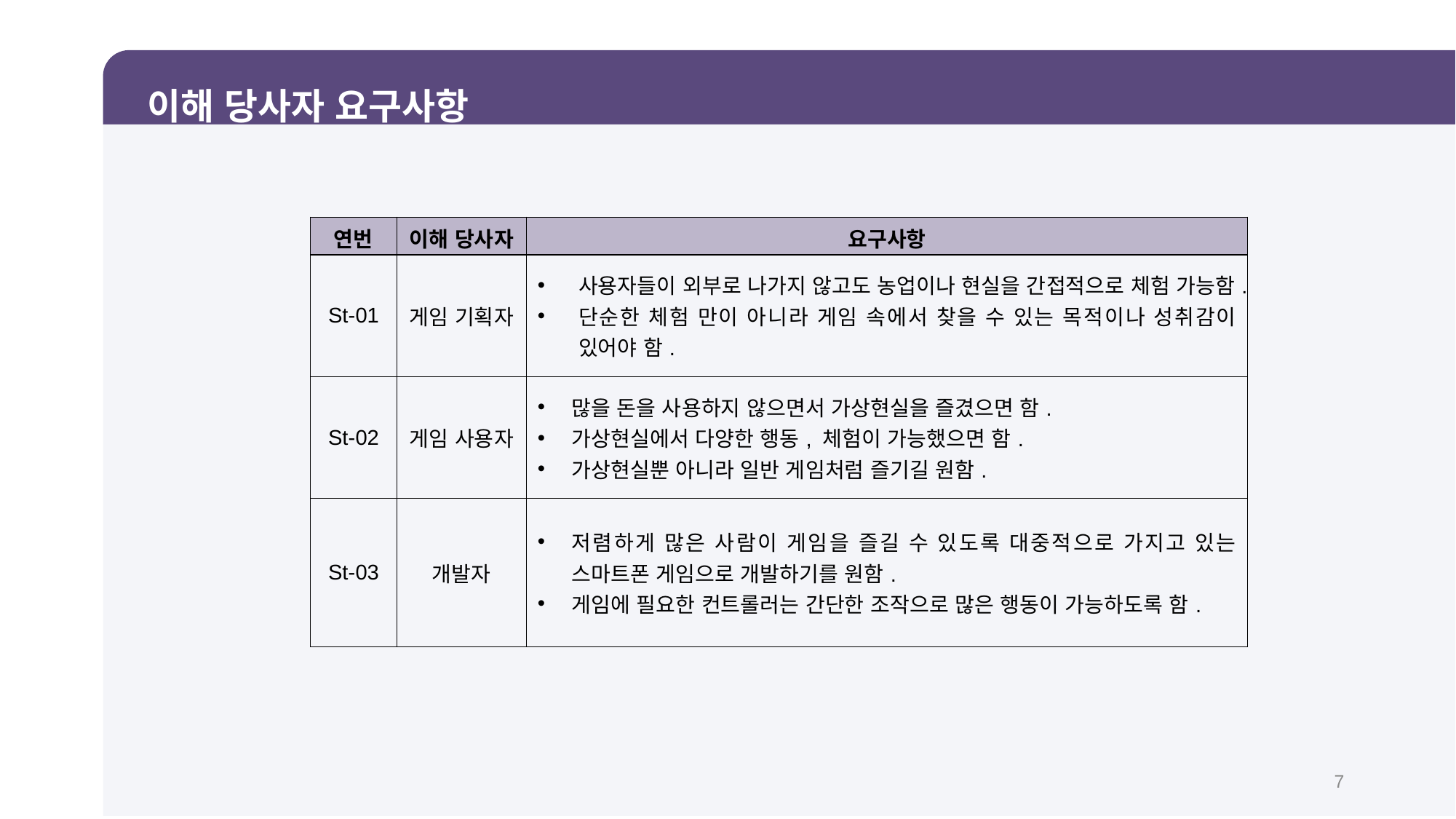

이해 당사자 요구사항
| 연번 | 이해 당사자 | 요구사항 |
| --- | --- | --- |
| St-01 | 게임 기획자 | 사용자들이 외부로 나가지 않고도 농업이나 현실을 간접적으로 체험 가능함. 단순한 체험 만이 아니라 게임 속에서 찾을 수 있는 목적이나 성취감이 있어야 함. |
| St-02 | 게임 사용자 | 많을 돈을 사용하지 않으면서 가상현실을 즐겼으면 함. 가상현실에서 다양한 행동, 체험이 가능했으면 함. 가상현실뿐 아니라 일반 게임처럼 즐기길 원함. |
| St-03 | 개발자 | 저렴하게 많은 사람이 게임을 즐길 수 있도록 대중적으로 가지고 있는 스마트폰 게임으로 개발하기를 원함. 게임에 필요한 컨트롤러는 간단한 조작으로 많은 행동이 가능하도록 함. |
7